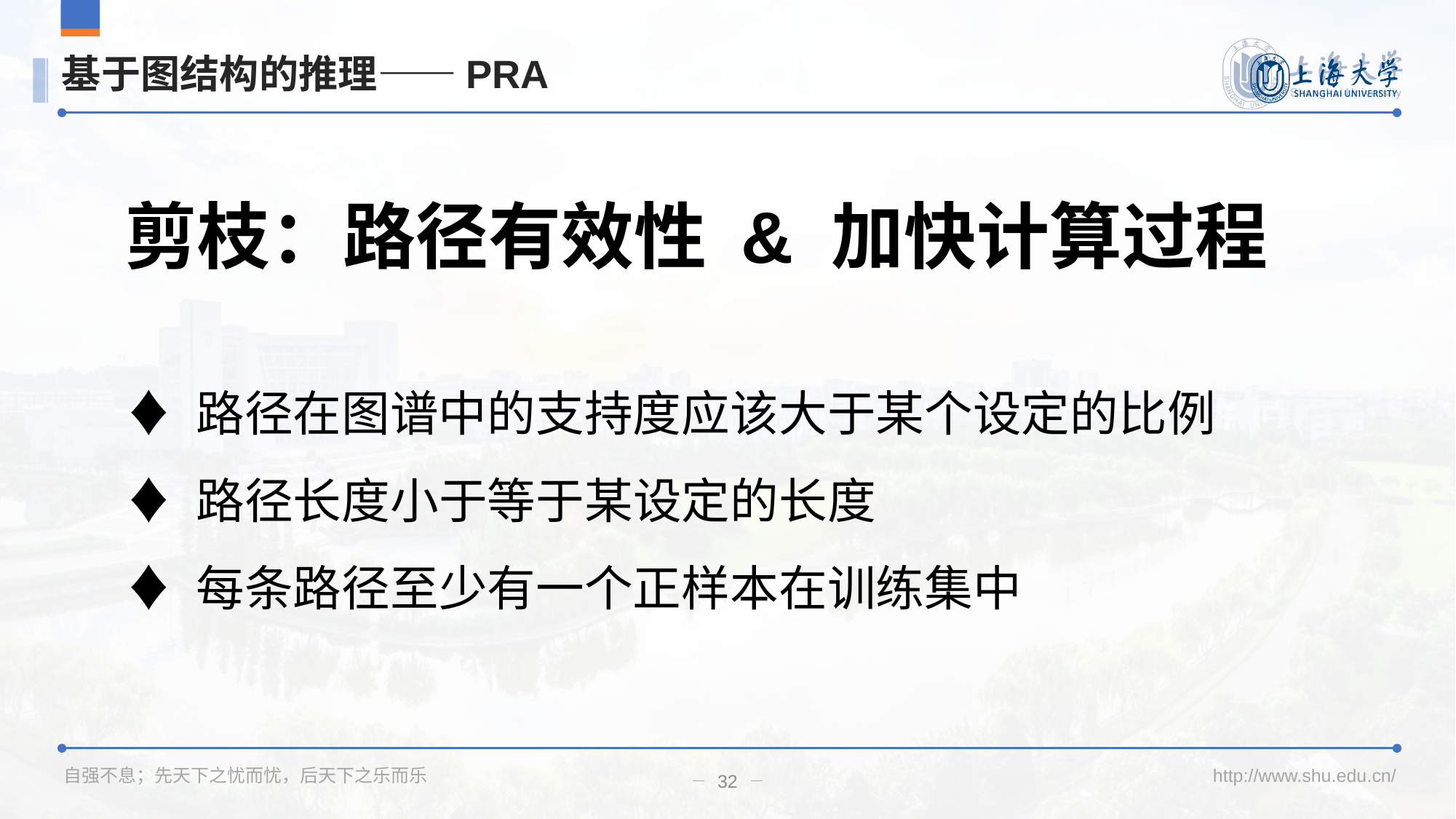

# 基于图结构的推理——PRA
剪枝：路径有效性 & 加快计算过程

♦ 路径在图谱中的支持度应该大于某个设定的比例
♦ 路径长度小于等于某设定的长度
♦ 每条路径至少有一个正样本在训练集中

32